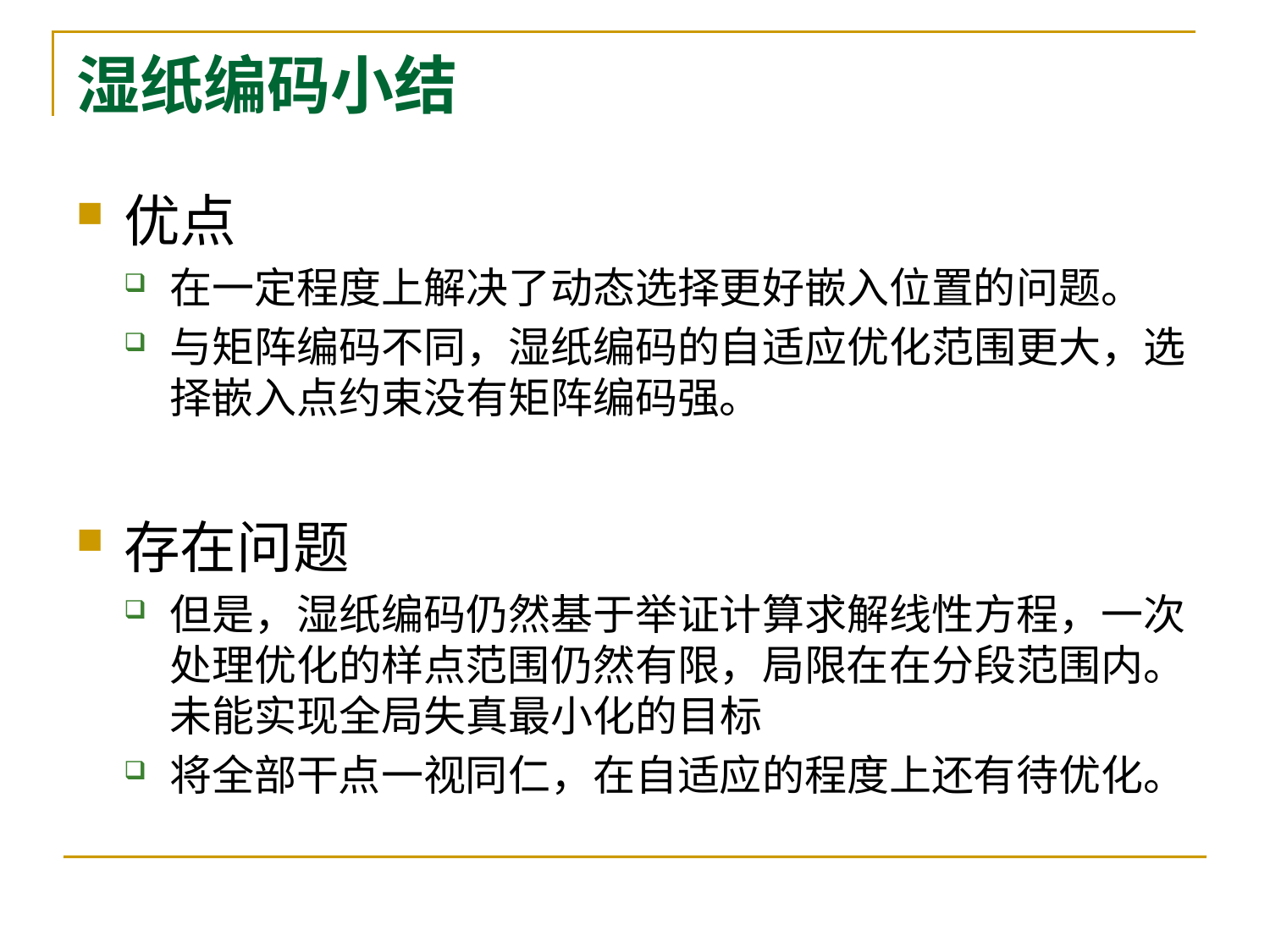

# 湿纸编码小结
优点
在一定程度上解决了动态选择更好嵌入位置的问题。
与矩阵编码不同，湿纸编码的自适应优化范围更大，选择嵌入点约束没有矩阵编码强。

存在问题
但是，湿纸编码仍然基于举证计算求解线性方程，一次处理优化的样点范围仍然有限，局限在在分段范围内。未能实现全局失真最小化的目标
将全部干点一视同仁，在自适应的程度上还有待优化。